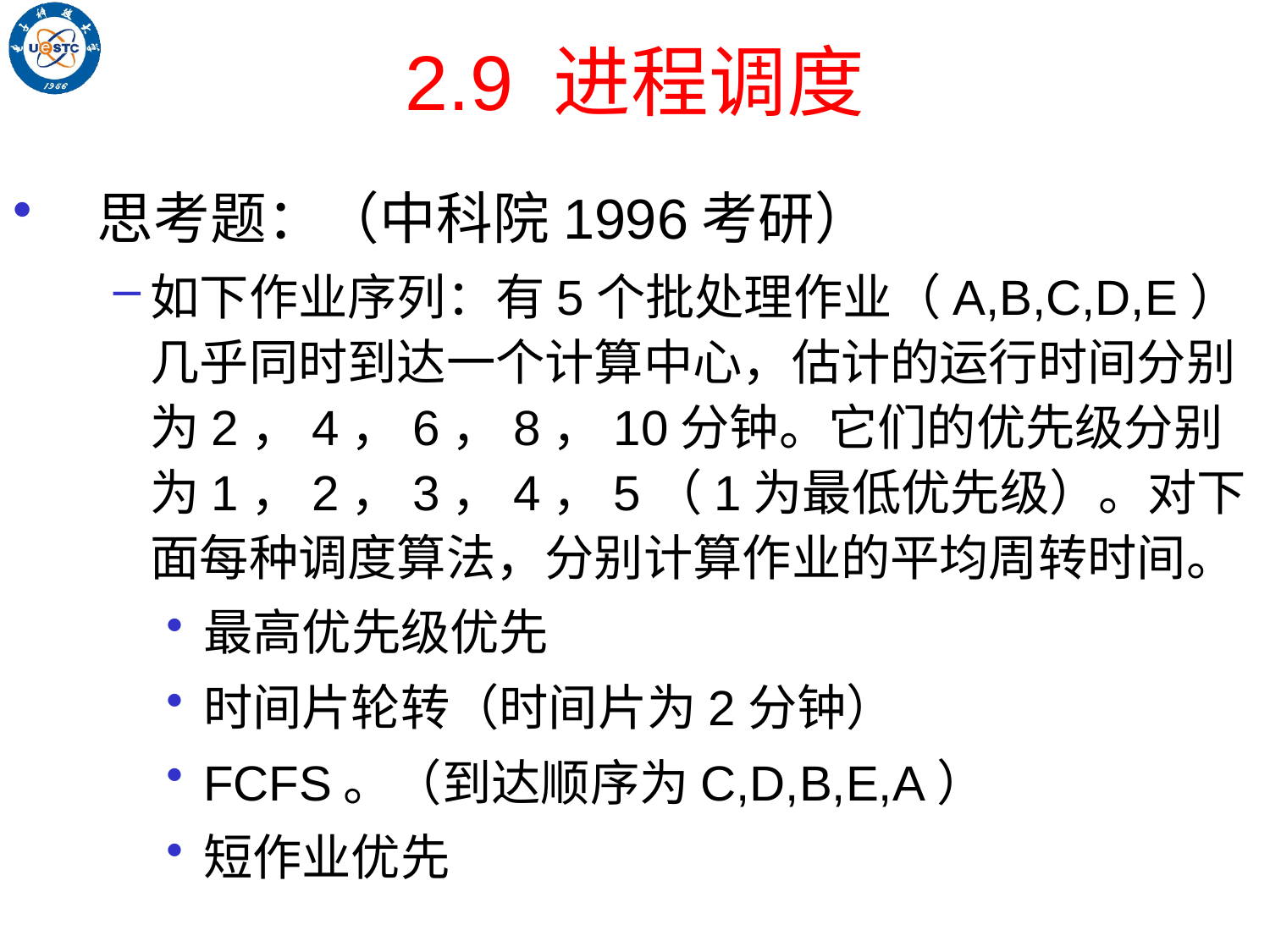

# 2.9 进程调度
思考题：（中科院1996考研）
如下作业序列：有5个批处理作业（A,B,C,D,E）几乎同时到达一个计算中心，估计的运行时间分别为2，4，6，8，10分钟。它们的优先级分别为1，2，3，4，5（1为最低优先级）。对下面每种调度算法，分别计算作业的平均周转时间。
最高优先级优先
时间片轮转（时间片为2分钟）
FCFS。（到达顺序为C,D,B,E,A）
短作业优先